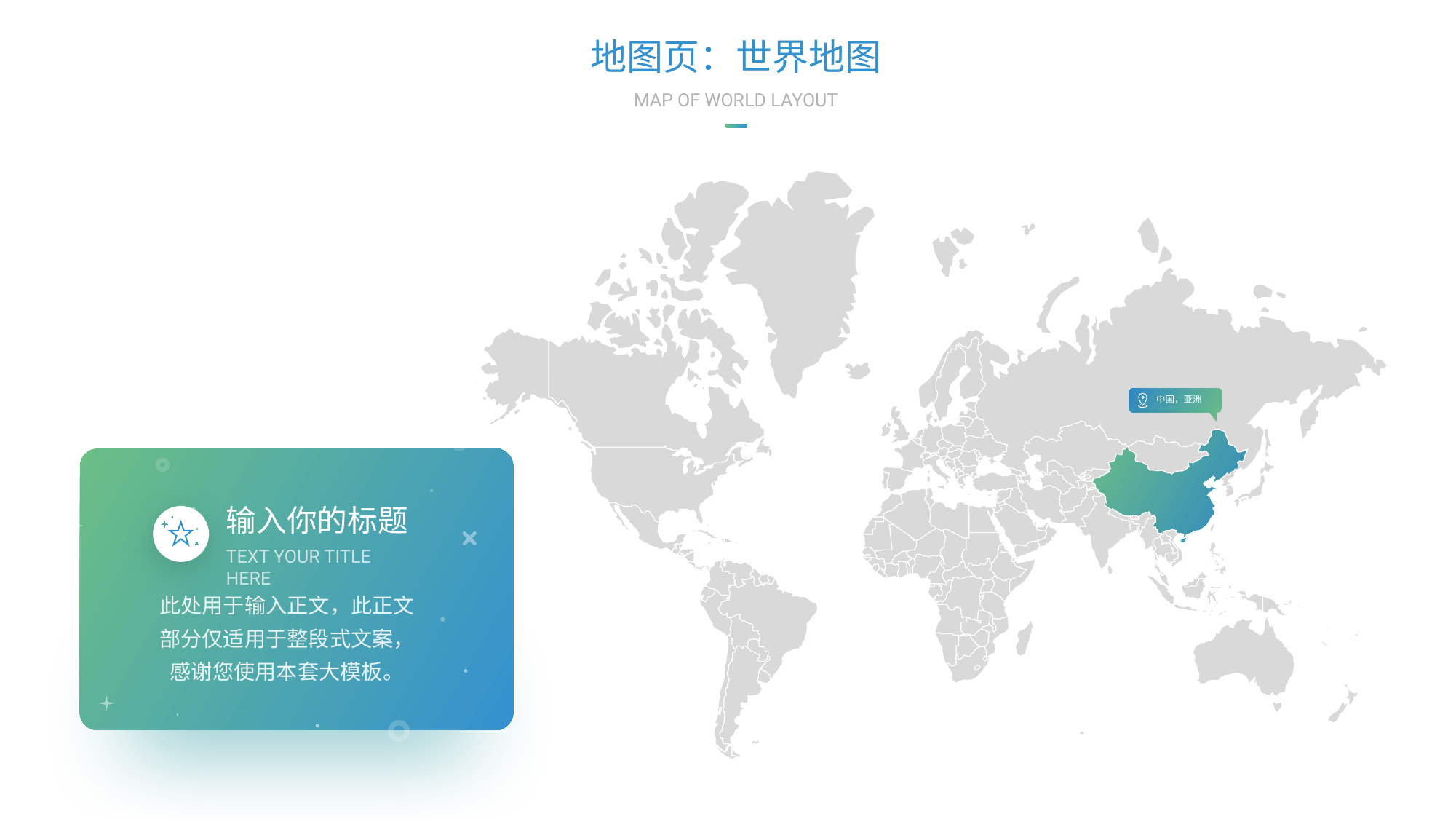

地图页：世界地图
MAP OF WORLD LAYOUT

中国，亚洲

输入你的标题
TEXT YOUR TITLE HERE

此处用于输入正文，此正文部分仅适用于整段式文案，感谢您使用本套大模板。